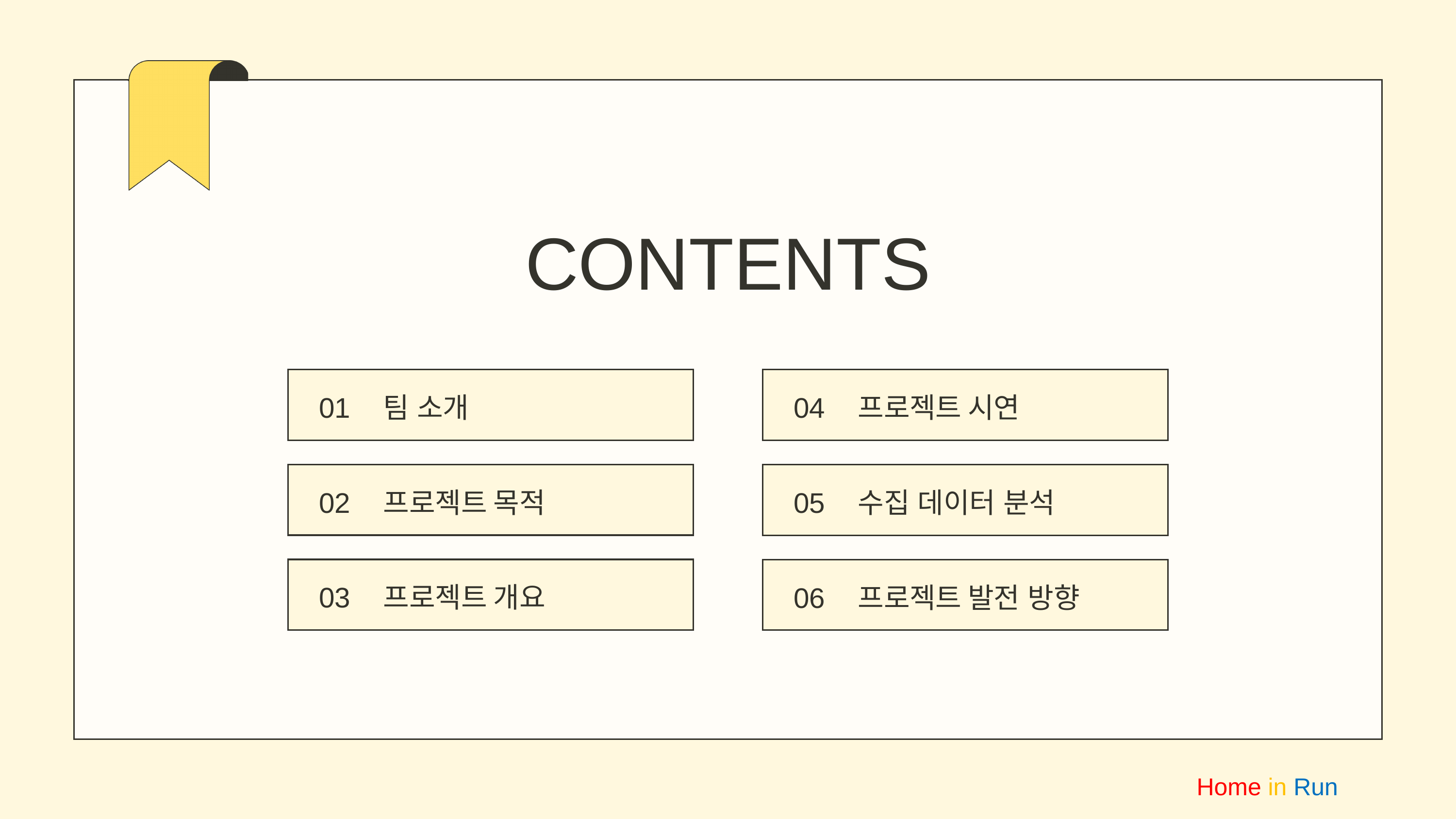

CONTENTS

01
팀 소개
04
프로젝트 시연

02
프로젝트 목적
05
수집 데이터 분석

03
프로젝트 개요
06
프로젝트 발전 방향
Home in Run